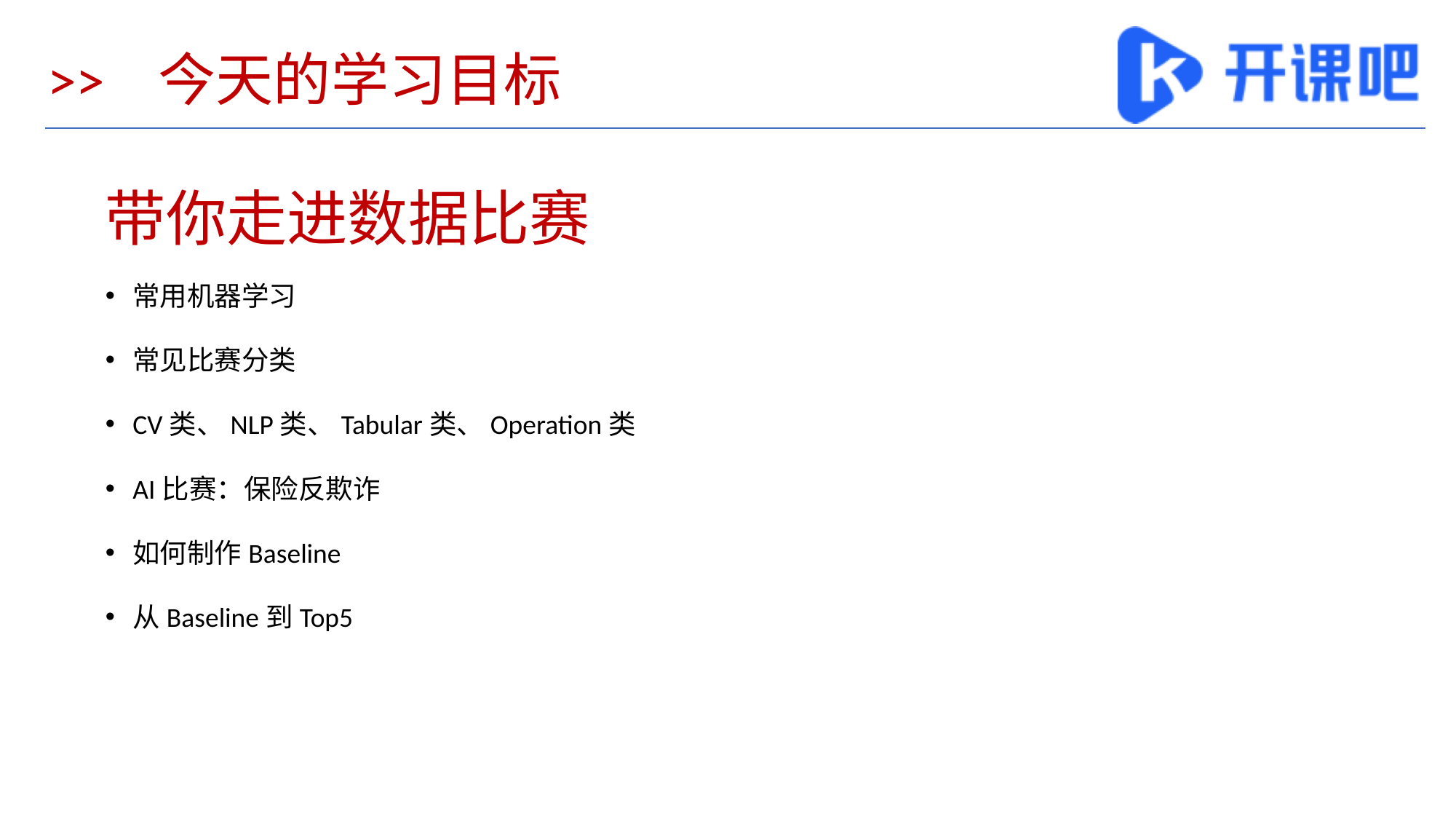

# >>   今天的学习目标
带你走进数据比赛
常用机器学习
常见比赛分类
CV类、NLP类、Tabular类、Operation类
AI比赛：保险反欺诈
如何制作Baseline
从Baseline到Top5